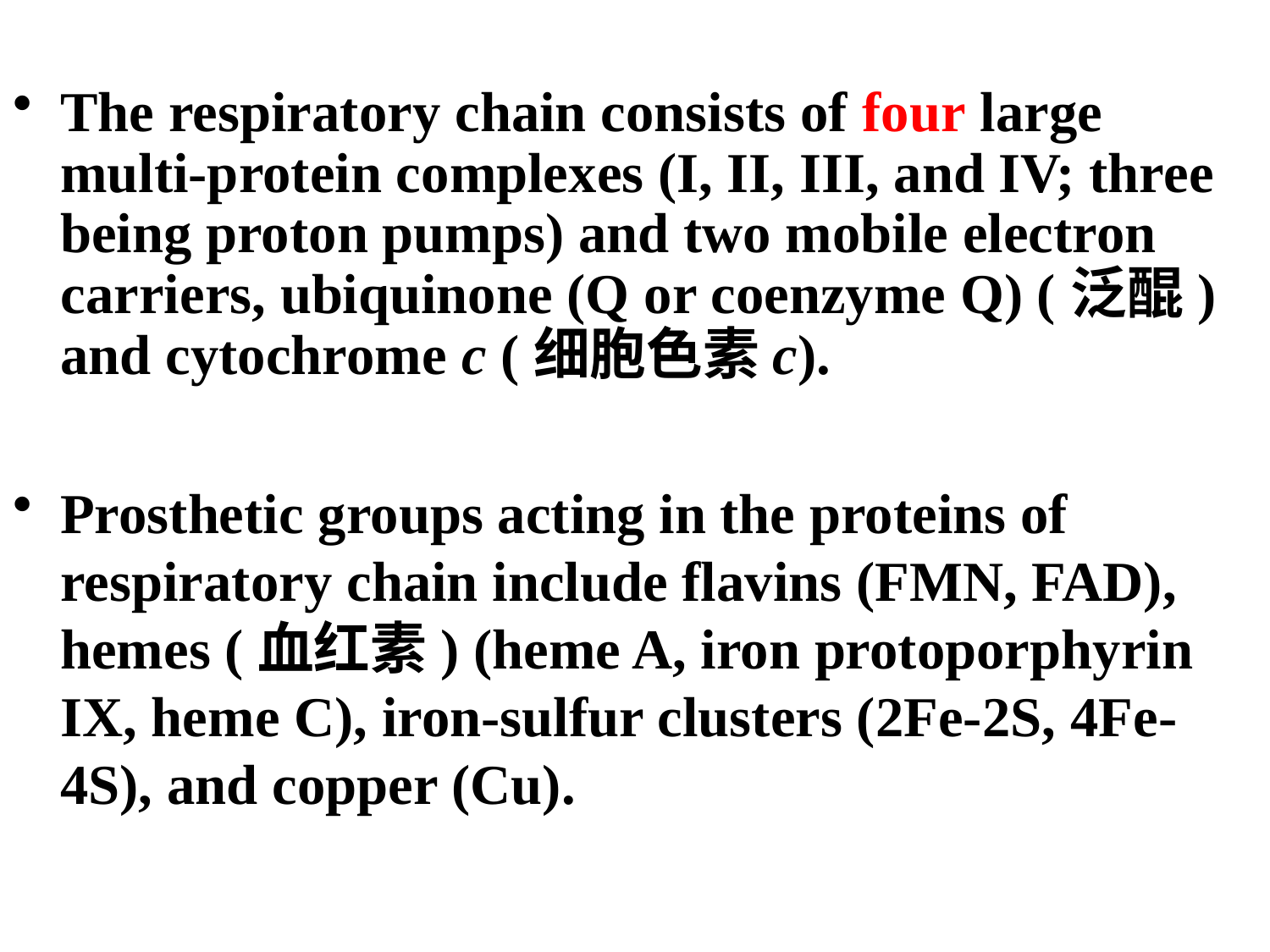

The respiratory chain consists of four large multi-protein complexes (I, II, III, and IV; three being proton pumps) and two mobile electron carriers, ubiquinone (Q or coenzyme Q) (泛醌) and cytochrome c (细胞色素c).

Prosthetic groups acting in the proteins of respiratory chain include flavins (FMN, FAD), hemes (血红素) (heme A, iron protoporphyrin IX, heme C), iron-sulfur clusters (2Fe-2S, 4Fe-4S), and copper (Cu).